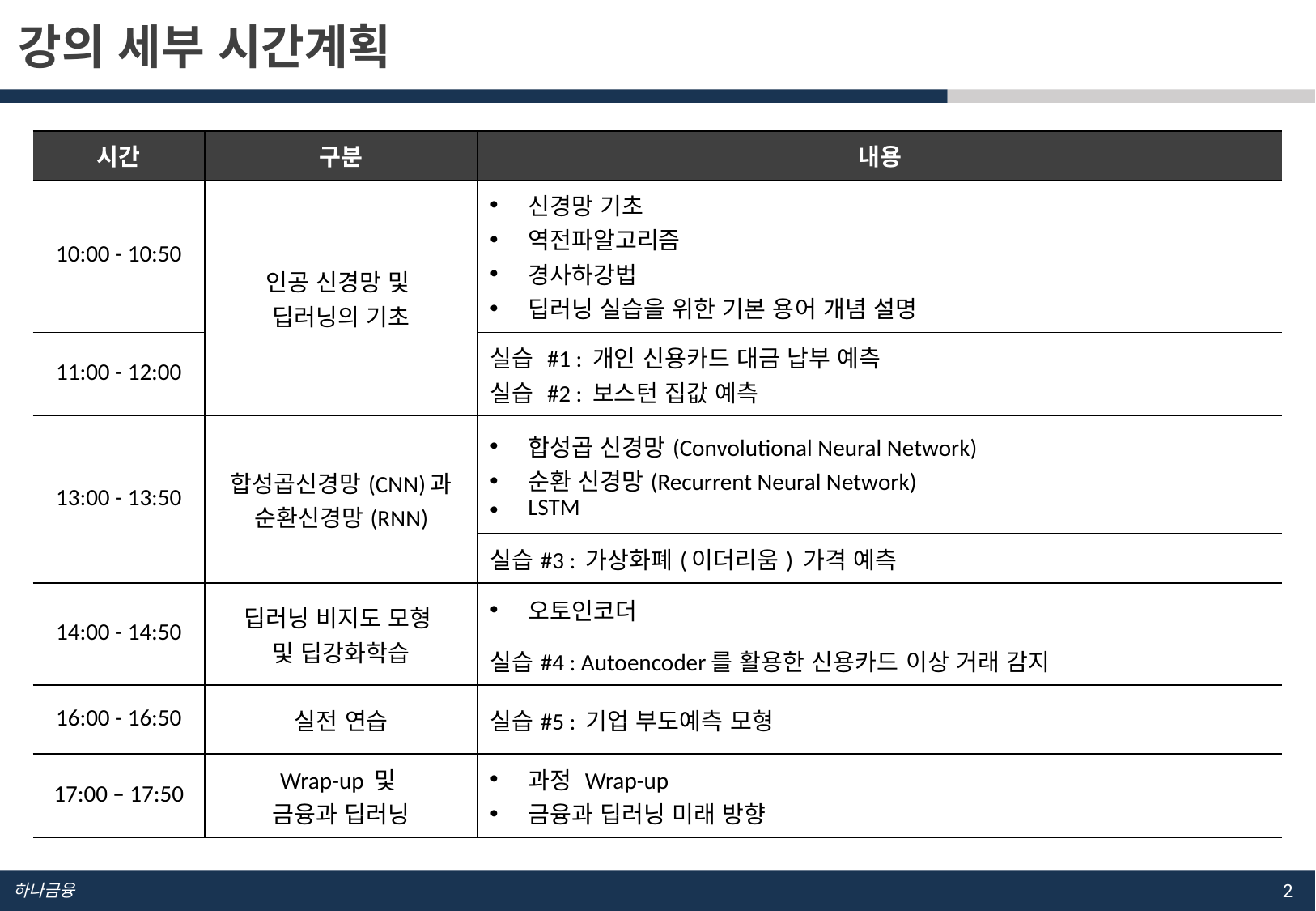

강의 세부 시간계획
| 시간 | 구분 | 내용 |
| --- | --- | --- |
| 10:00 - 10:50 | 인공 신경망 및 딥러닝의 기초 | 신경망 기초 역전파알고리즘 경사하강법 딥러닝 실습을 위한 기본 용어 개념 설명 |
| 11:00 - 12:00 |  | 실습 #1 : 개인 신용카드 대금 납부 예측 실습 #2 : 보스턴 집값 예측 |
| 13:00 - 13:50 | 합성곱신경망(CNN)과 순환신경망(RNN) | 합성곱 신경망(Convolutional Neural Network) 순환 신경망(Recurrent Neural Network) LSTM |
|  |  | 실습#3 : 가상화폐(이더리움) 가격 예측 |
| 14:00 - 14:50 | 딥러닝 비지도 모형 및 딥강화학습 | 오토인코더 |
|  |  | 실습#4 : Autoencoder를 활용한 신용카드 이상 거래 감지 |
| 16:00 - 16:50 | 실전 연습 | 실습#5 : 기업 부도예측 모형 |
| 17:00 – 17:50 | Wrap-up 및 금융과 딥러닝 | 과정 Wrap-up 금융과 딥러닝 미래 방향 |